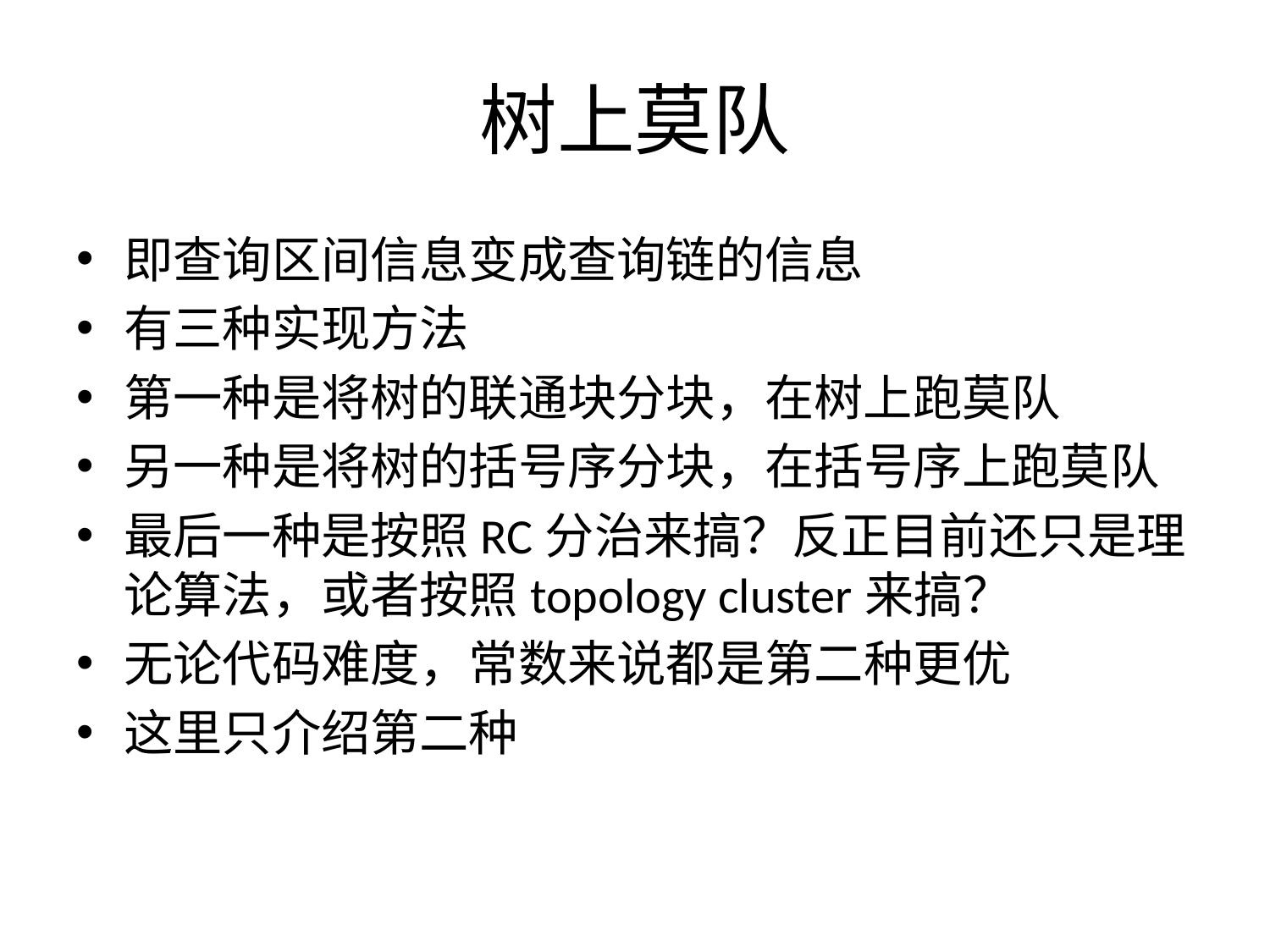

# 树上莫队
即查询区间信息变成查询链的信息
有三种实现方法
第一种是将树的联通块分块，在树上跑莫队
另一种是将树的括号序分块，在括号序上跑莫队
最后一种是按照RC分治来搞？反正目前还只是理论算法，或者按照topology cluster来搞？
无论代码难度，常数来说都是第二种更优
这里只介绍第二种